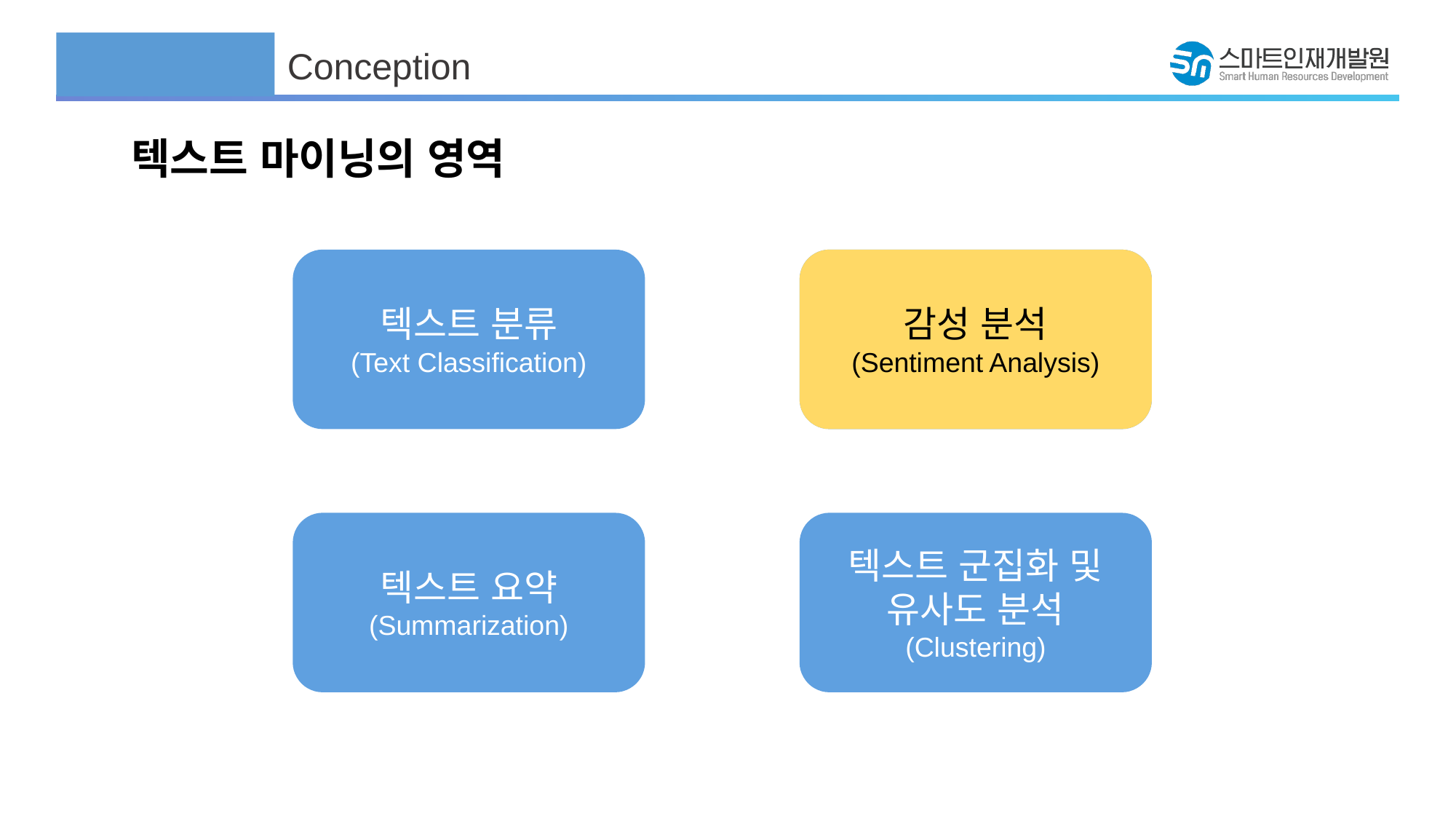

Conception
텍스트 마이닝의 영역
텍스트 분류
(Text Classification)
감성 분석
(Sentiment Analysis)
감성 분석
(Sentiment Analysis)
텍스트 요약
(Summarization)
텍스트 군집화 및
유사도 분석
(Clustering)